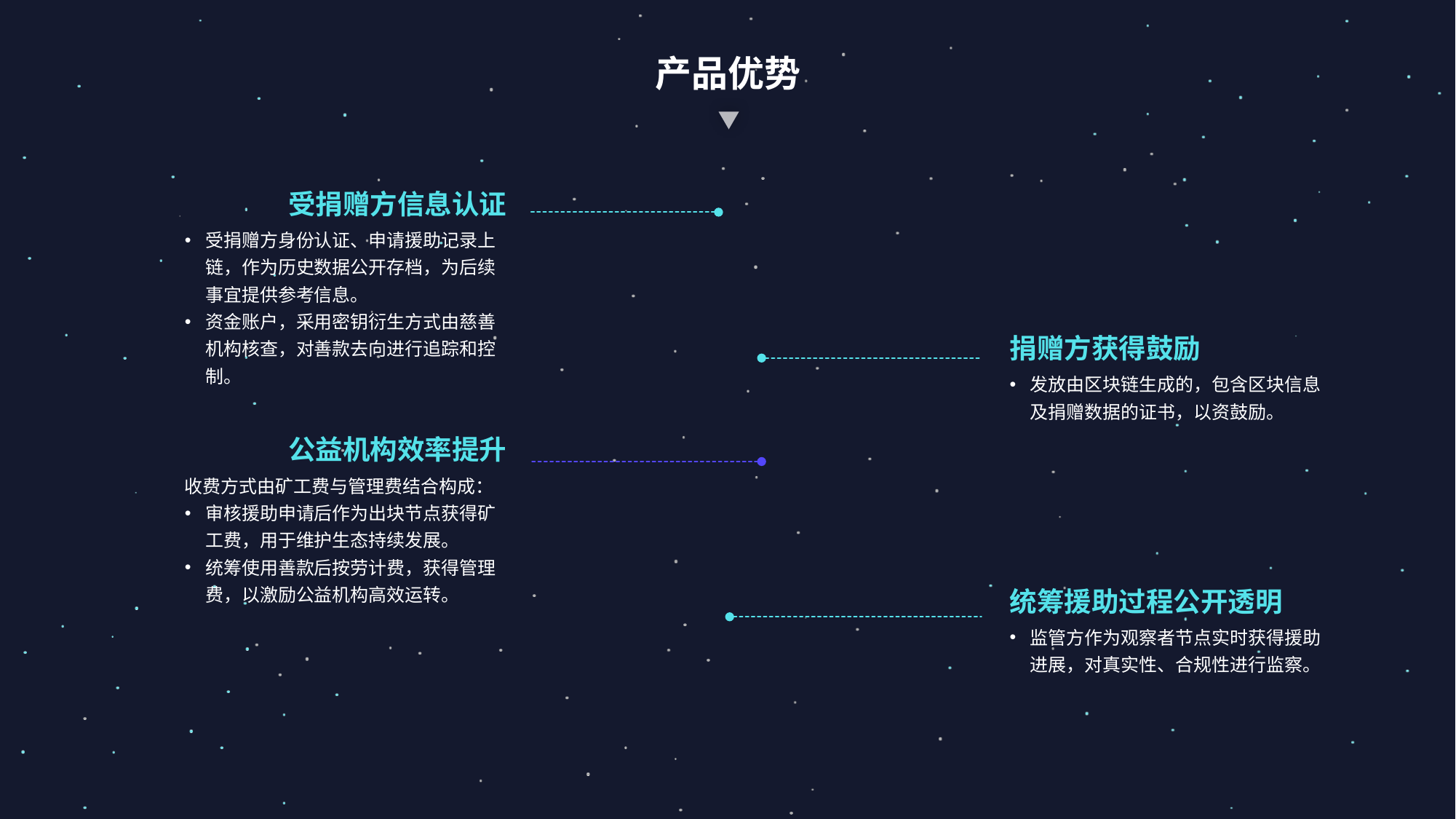

产品优势

受捐赠方信息认证
受捐赠方身份认证、申请援助记录上链，作为历史数据公开存档，为后续事宜提供参考信息。
资金账户，采用密钥衍生方式由慈善机构核查，对善款去向进行追踪和控制。
捐赠方获得鼓励
发放由区块链生成的，包含区块信息及捐赠数据的证书，以资鼓励。
公益机构效率提升
收费方式由矿工费与管理费结合构成：
审核援助申请后作为出块节点获得矿工费，用于维护生态持续发展。
统筹使用善款后按劳计费，获得管理费，以激励公益机构高效运转。
统筹援助过程公开透明
监管方作为观察者节点实时获得援助进展，对真实性、合规性进行监察。